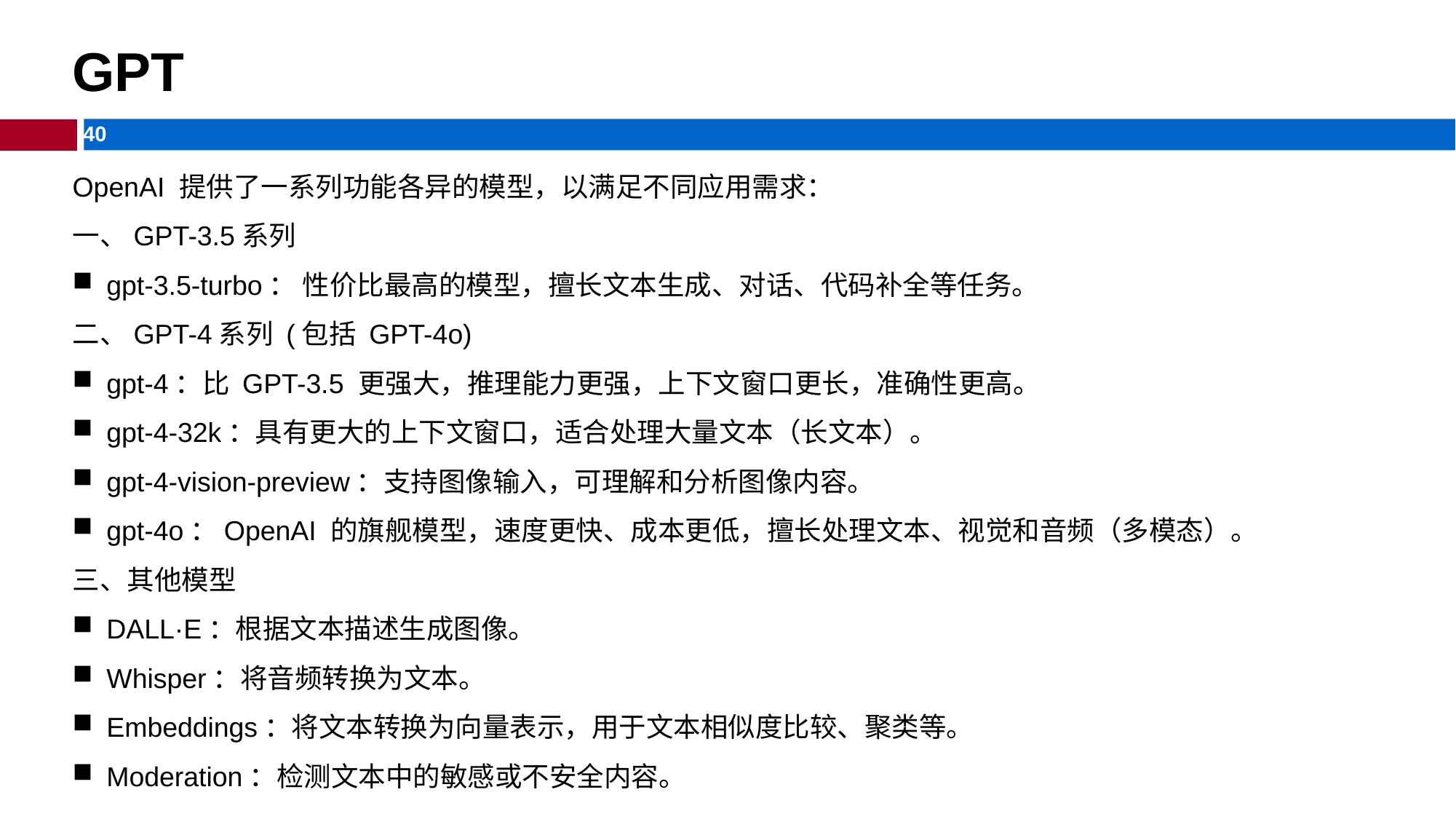

# GPT
OpenAI 提供了一系列功能各异的模型，以满足不同应用需求：
一、GPT-3.5系列
gpt-3.5-turbo： 性价比最高的模型，擅长文本生成、对话、代码补全等任务。
二、GPT-4系列 (包括 GPT-4o)
gpt-4：比 GPT-3.5 更强大，推理能力更强，上下文窗口更长，准确性更高。
gpt-4-32k：具有更大的上下文窗口，适合处理大量文本（长文本）。
gpt-4-vision-preview：支持图像输入，可理解和分析图像内容。
gpt-4o：OpenAI 的旗舰模型，速度更快、成本更低，擅长处理文本、视觉和音频（多模态）。
三、其他模型
DALL·E：根据文本描述生成图像。
Whisper：将音频转换为文本。
Embeddings：将文本转换为向量表示，用于文本相似度比较、聚类等。
Moderation：检测文本中的敏感或不安全内容。